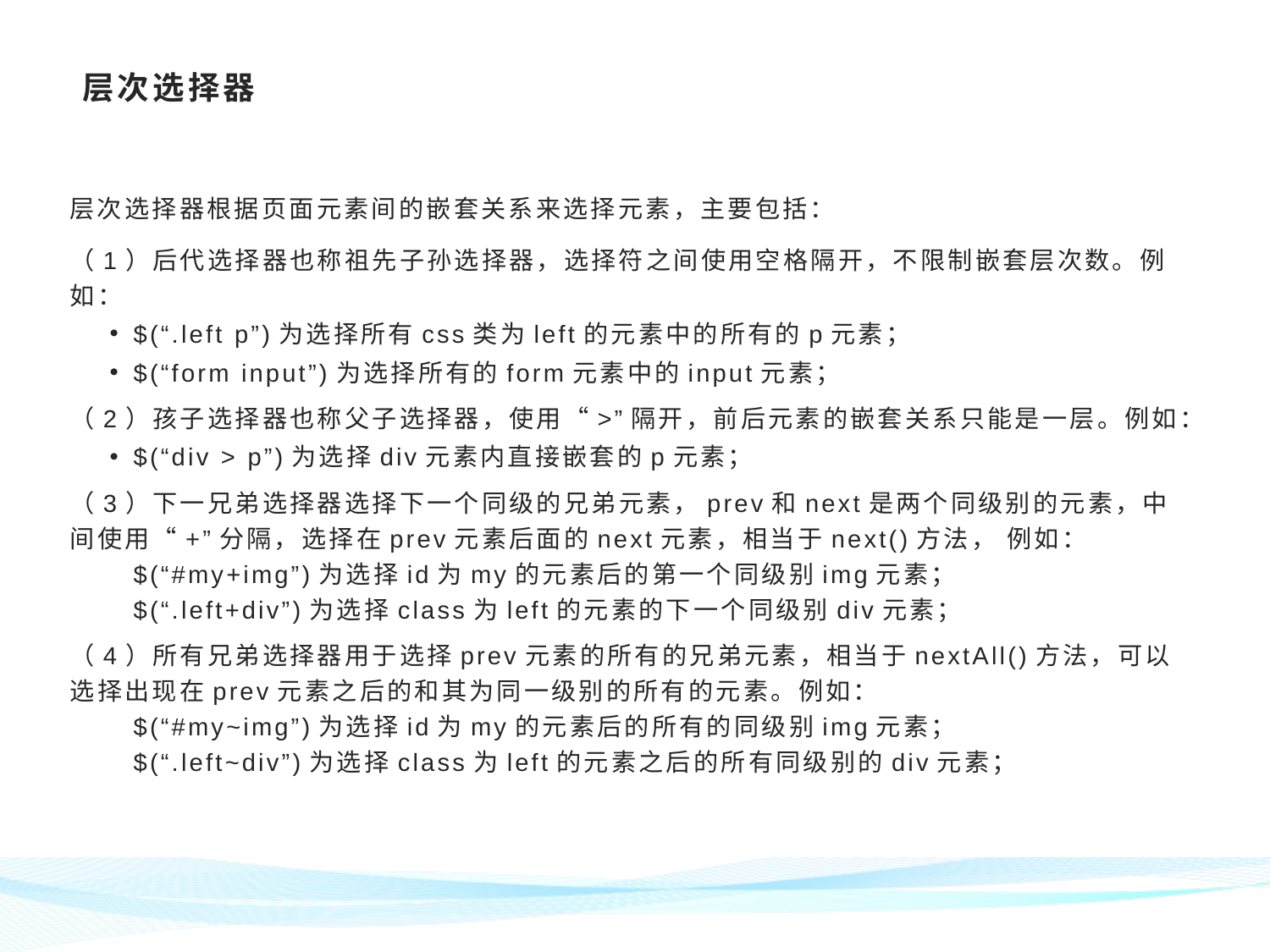

# 层次选择器
层次选择器根据页面元素间的嵌套关系来选择元素，主要包括：
（1）后代选择器也称祖先子孙选择器，选择符之间使用空格隔开，不限制嵌套层次数。例如：
$(“.left p”)为选择所有css类为left的元素中的所有的p元素；
$(“form input”)为选择所有的form元素中的input元素；
（2）孩子选择器也称父子选择器，使用“>”隔开，前后元素的嵌套关系只能是一层。例如：
$(“div > p”)为选择div元素内直接嵌套的p元素；
（3）下一兄弟选择器选择下一个同级的兄弟元素，prev和next是两个同级别的元素，中间使用“+”分隔，选择在prev元素后面的next元素，相当于next()方法， 例如：
$(“#my+img”)为选择id为my的元素后的第一个同级别img元素；
$(“.left+div”)为选择class为left的元素的下一个同级别div元素；
（4）所有兄弟选择器用于选择prev元素的所有的兄弟元素，相当于nextAll()方法，可以选择出现在prev元素之后的和其为同一级别的所有的元素。例如：
$(“#my~img”)为选择id为my的元素后的所有的同级别img元素；
$(“.left~div”)为选择class为left的元素之后的所有同级别的div元素；

235